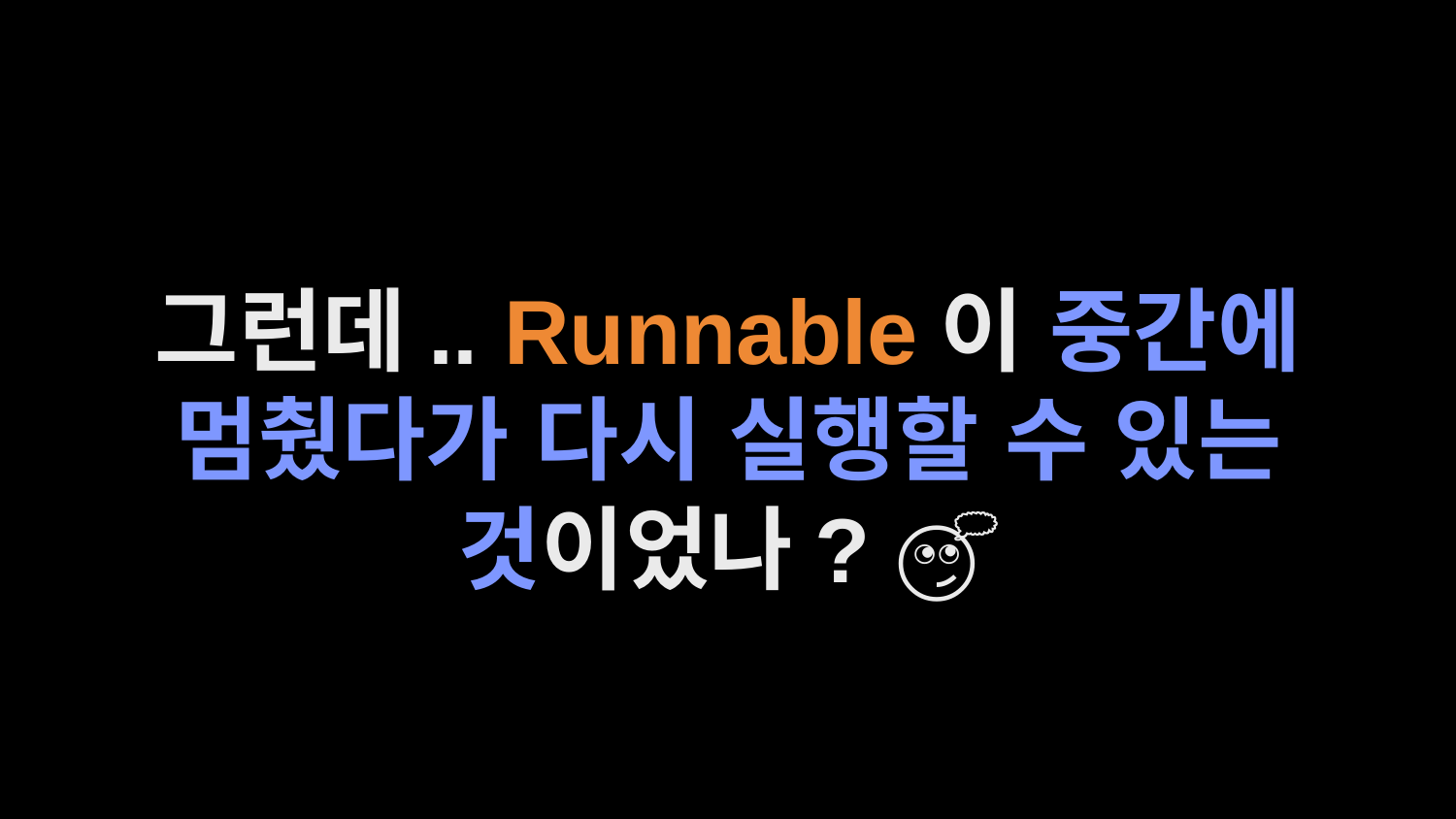

그런데.. Runnable이 중간에 멈췄다가 다시 실행할 수 있는 것이었나? 🤔